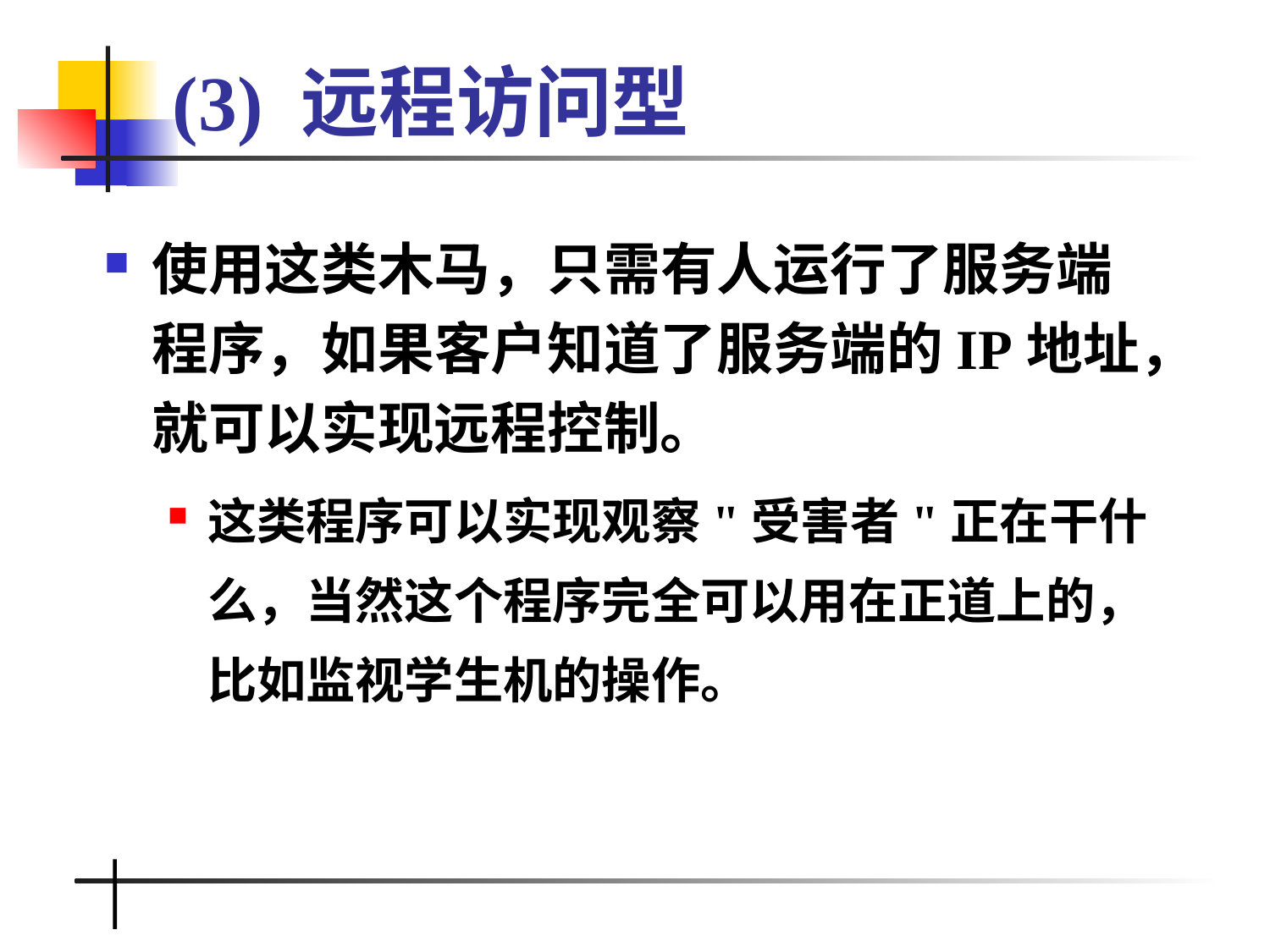

# (3) 远程访问型
使用这类木马，只需有人运行了服务端程序，如果客户知道了服务端的IP地址，就可以实现远程控制。
这类程序可以实现观察"受害者"正在干什么，当然这个程序完全可以用在正道上的，比如监视学生机的操作。